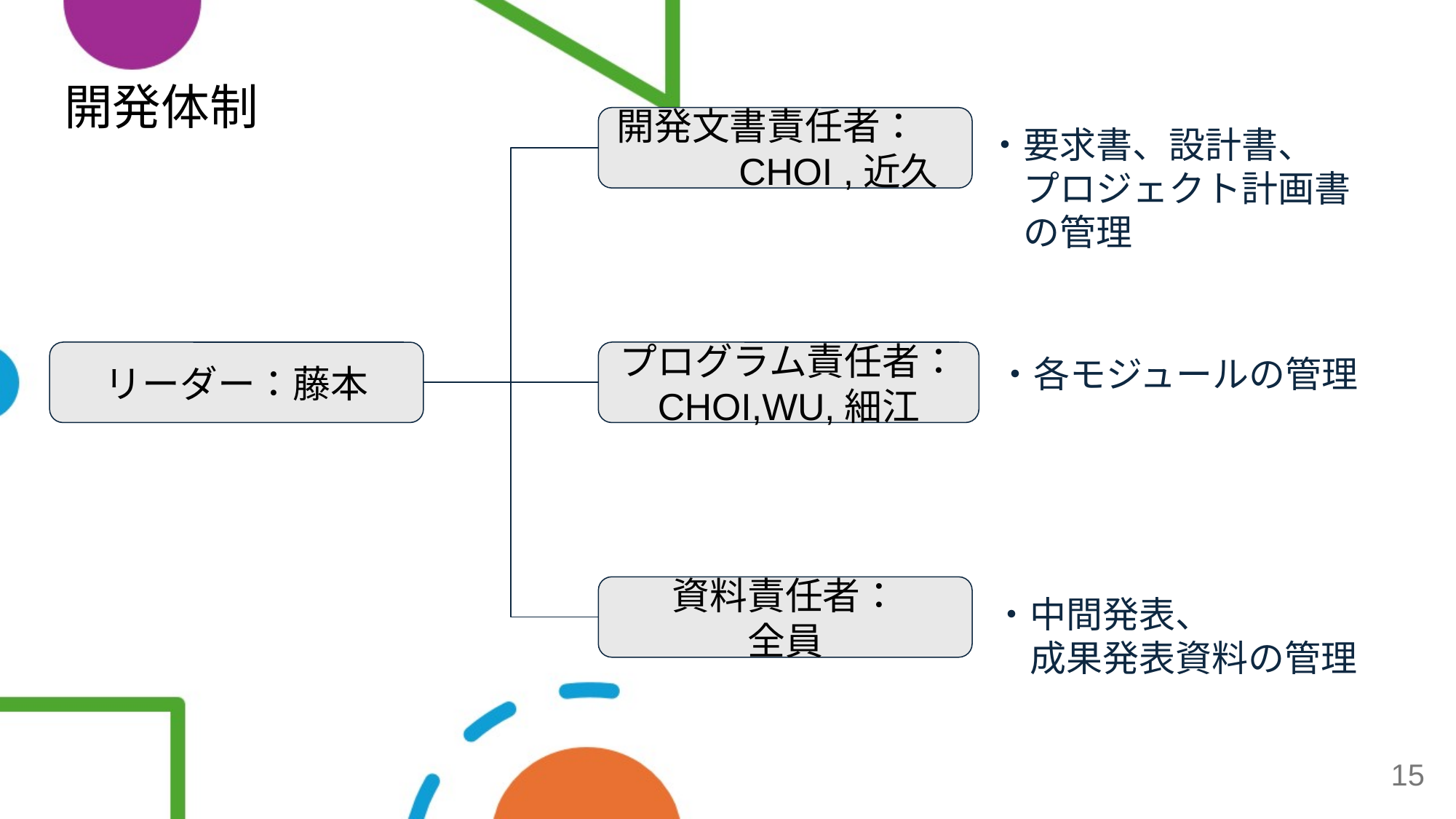

# 開発体制
開発文書責任者：
　　　CHOI ,近久
・要求書、設計書、
　プロジェクト計画書
　の管理
・各モジュールの管理
リーダー：藤本
プログラム責任者：
CHOI,WU,細江
資料責任者：
全員
・中間発表、
　成果発表資料の管理
15